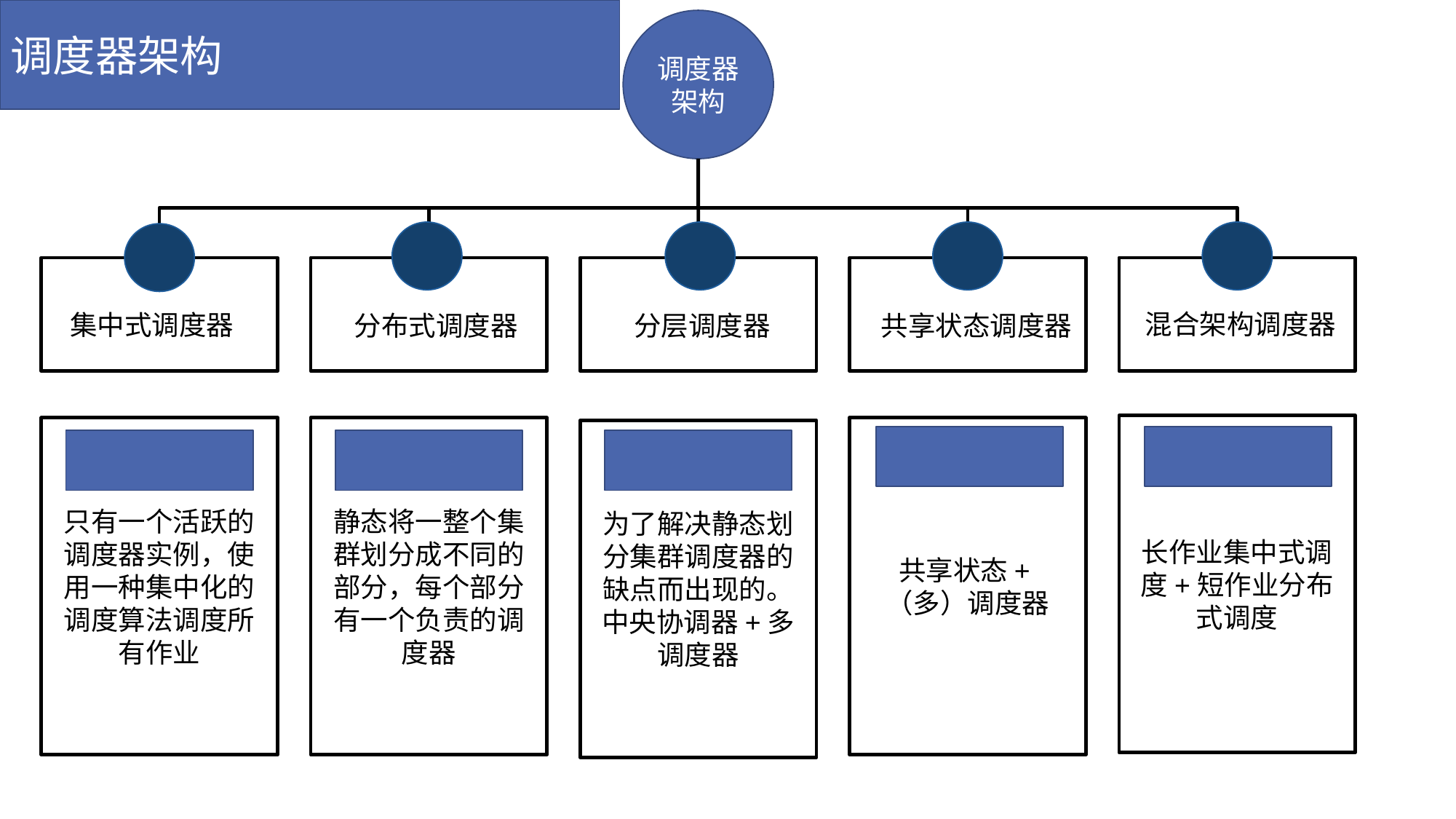

调度器架构
调度器架构

混合架构调度器
集中式调度器
分层调度器
共享状态调度器
分布式调度器
长作业集中式调度+短作业分布式调度
只有一个活跃的调度器实例，使用一种集中化的调度算法调度所有作业
静态将一整个集群划分成不同的部分，每个部分有一个负责的调度器
共享状态+（多）调度器
为了解决静态划分集群调度器的缺点而出现的。中央协调器+多调度器